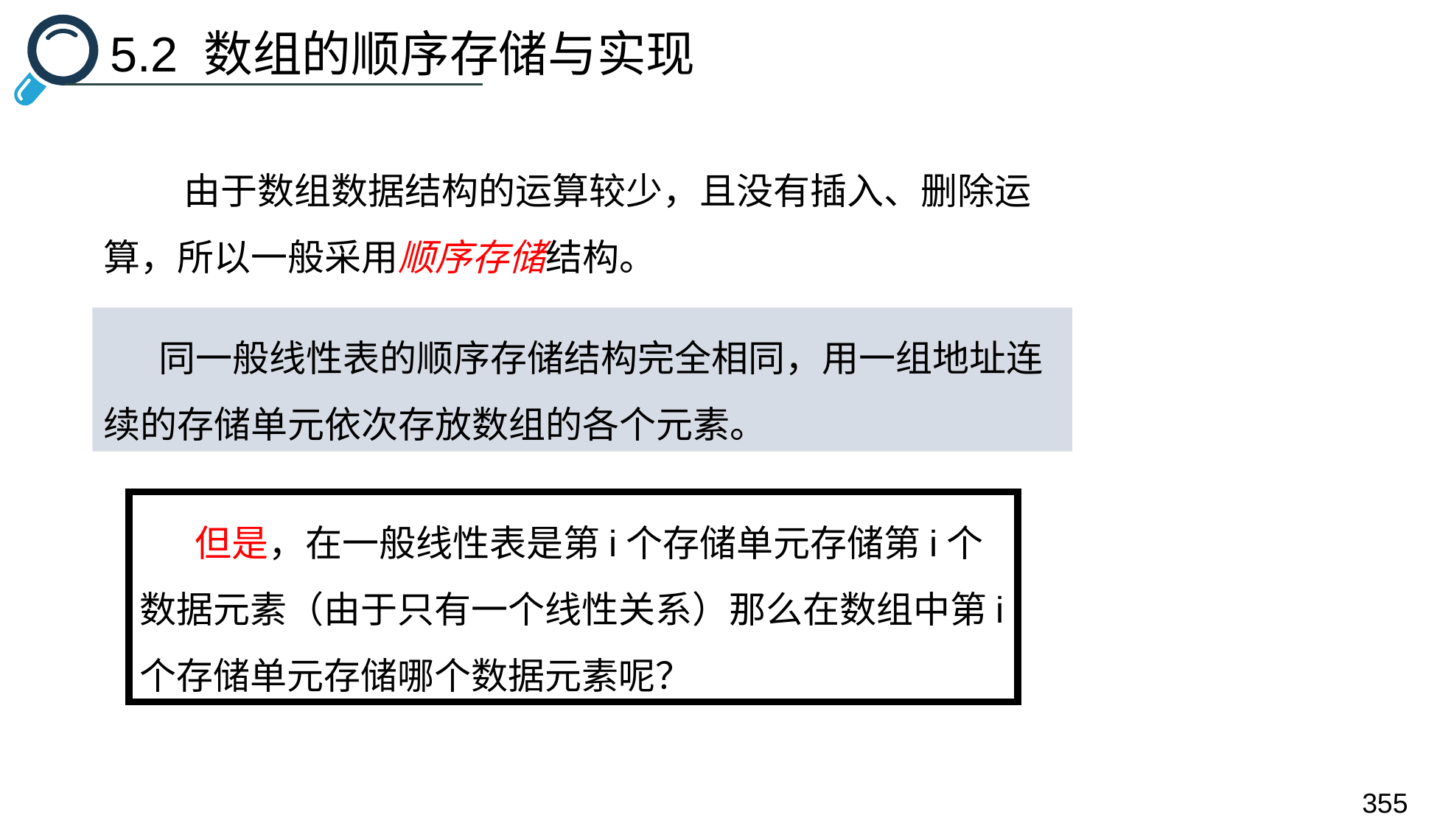

5.2 数组的顺序存储与实现
  由于数组数据结构的运算较少，且没有插入、删除运算，所以一般采用顺序存储结构。
同一般线性表的顺序存储结构完全相同，用一组地址连续的存储单元依次存放数组的各个元素。
但是，在一般线性表是第i个存储单元存储第i个数据元素（由于只有一个线性关系）那么在数组中第i个存储单元存储哪个数据元素呢？
355